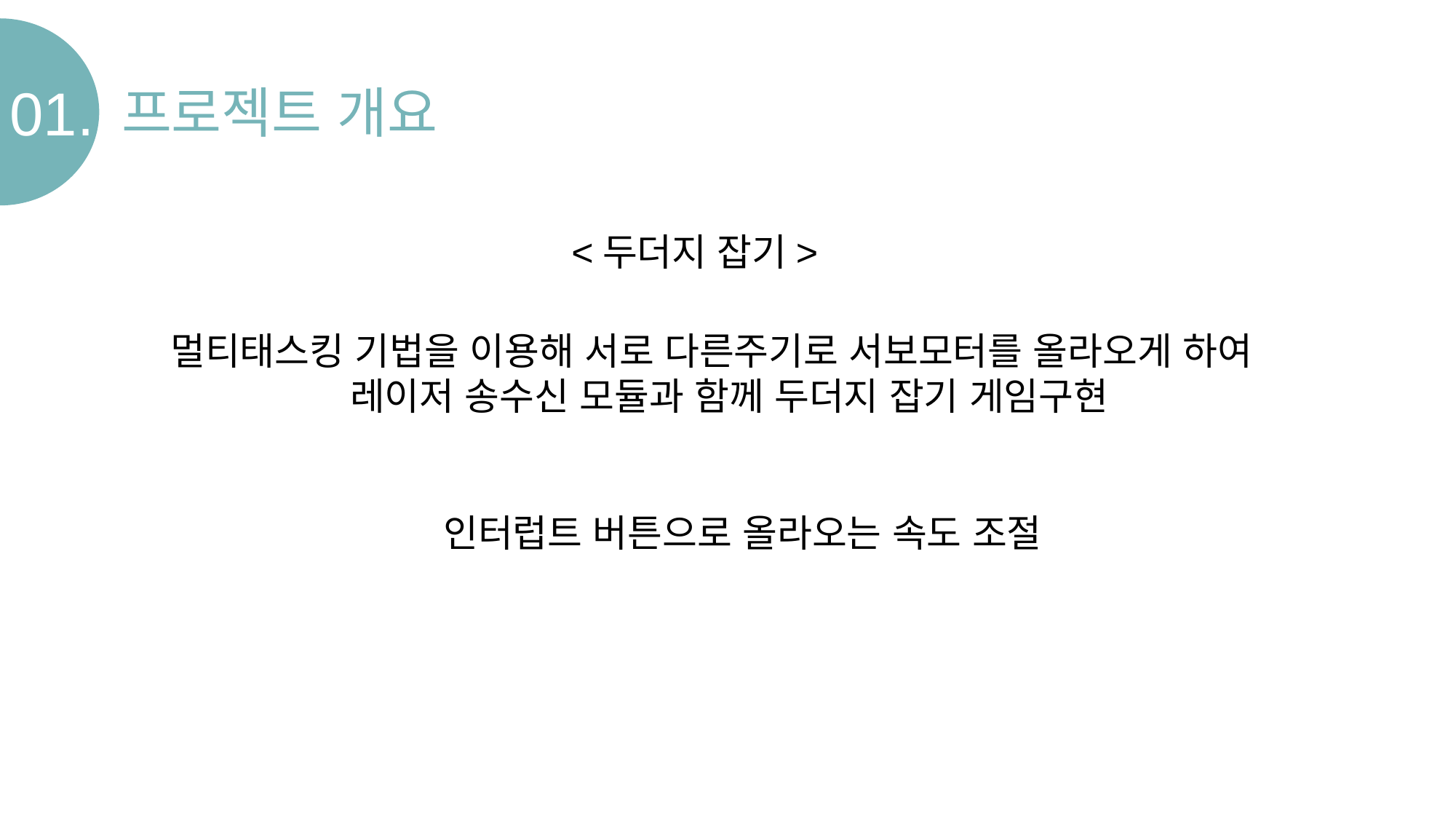

01.
프로젝트 개요
<두더지 잡기>
멀티태스킹 기법을 이용해 서로 다른주기로 서보모터를 올라오게 하여
                 레이저 송수신 모듈과 함께 두더지 잡기 게임구현

                         인터럽트 버튼으로 올라오는 속도 조절